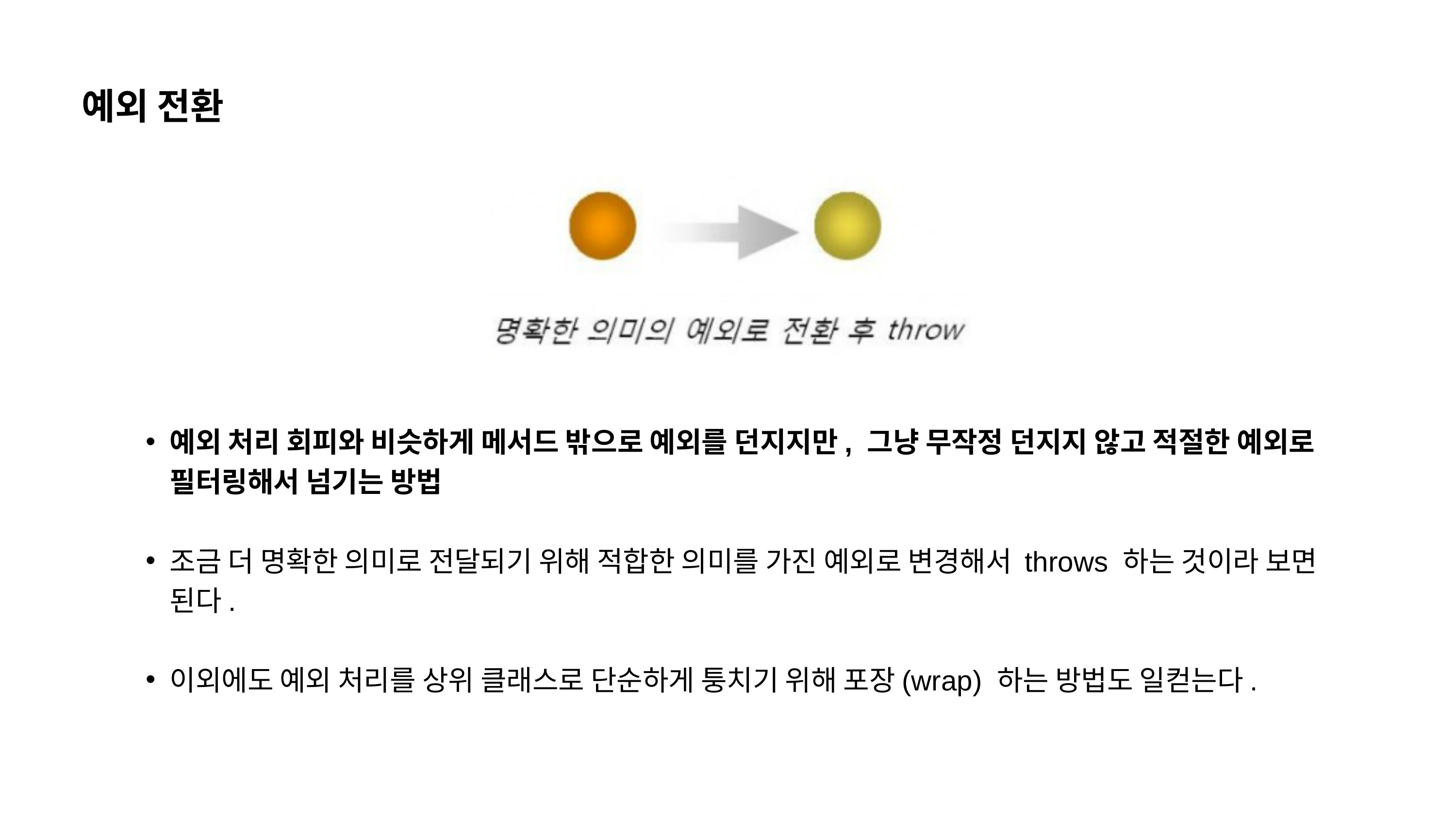

예외 전환

예외 처리 회피와 비슷하게 메서드 밖으로 예외를 던지지만, 그냥 무작정 던지지 않고 적절한 예외로 필터링해서 넘기는 방법

조금 더 명확한 의미로 전달되기 위해 적합한 의미를 가진 예외로 변경해서 throws 하는 것이라 보면 된다.

이외에도 예외 처리를 상위 클래스로 단순하게 퉁치기 위해 포장(wrap) 하는 방법도 일컫는다.